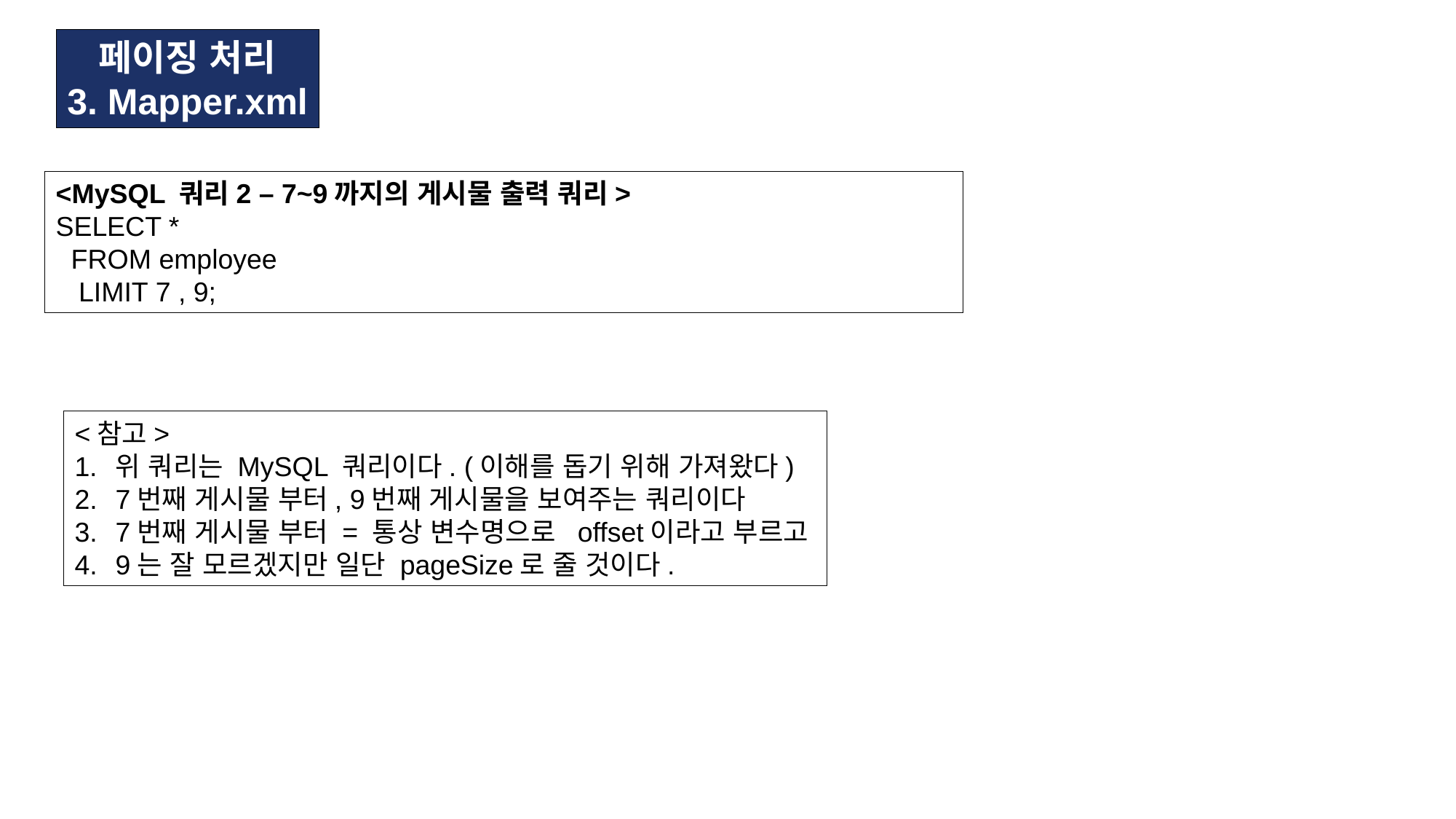

페이징 처리
3. Mapper.xml
<MySQL 쿼리2 – 7~9까지의 게시물 출력 쿼리>
SELECT *
  FROM employee
   LIMIT 7 , 9;
<참고>
위 쿼리는 MySQL 쿼리이다. (이해를 돕기 위해 가져왔다)
7번째 게시물 부터, 9번째 게시물을 보여주는 쿼리이다
7번째 게시물 부터 = 통상 변수명으로  offset이라고 부르고
9는 잘 모르겠지만 일단 pageSize로 줄 것이다.